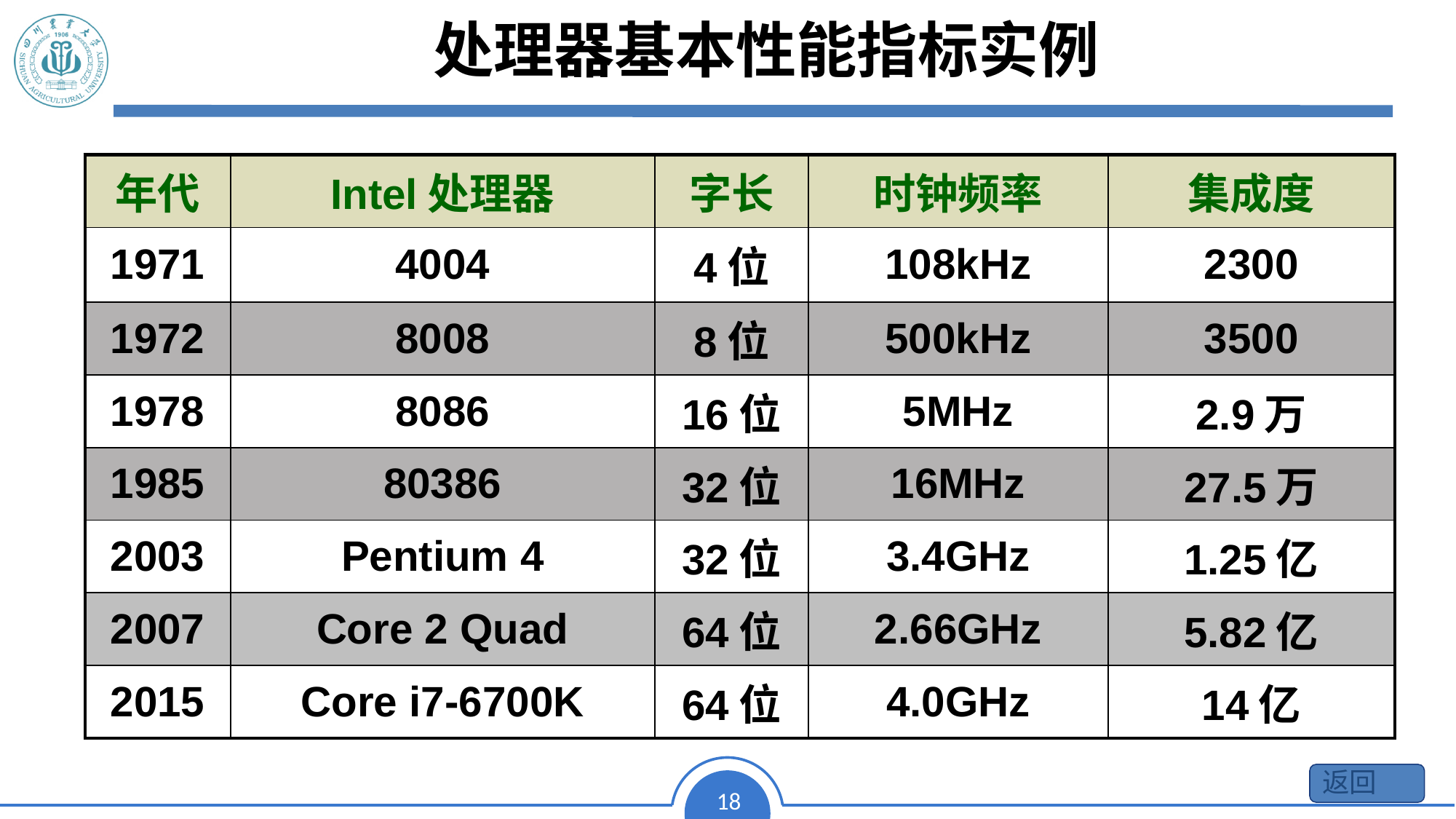

处理器基本性能指标实例
| 年代 | Intel处理器 | 字长 | 时钟频率 | 集成度 |
| --- | --- | --- | --- | --- |
| 1971 | 4004 | 4位 | 108kHz | 2300 |
| 1972 | 8008 | 8位 | 500kHz | 3500 |
| 1978 | 8086 | 16位 | 5MHz | 2.9万 |
| 1985 | 80386 | 32位 | 16MHz | 27.5万 |
| 2003 | Pentium 4 | 32位 | 3.4GHz | 1.25亿 |
| 2007 | Core 2 Quad | 64位 | 2.66GHz | 5.82亿 |
| 2015 | Core i7-6700K | 64位 | 4.0GHz | 14亿 |
返回